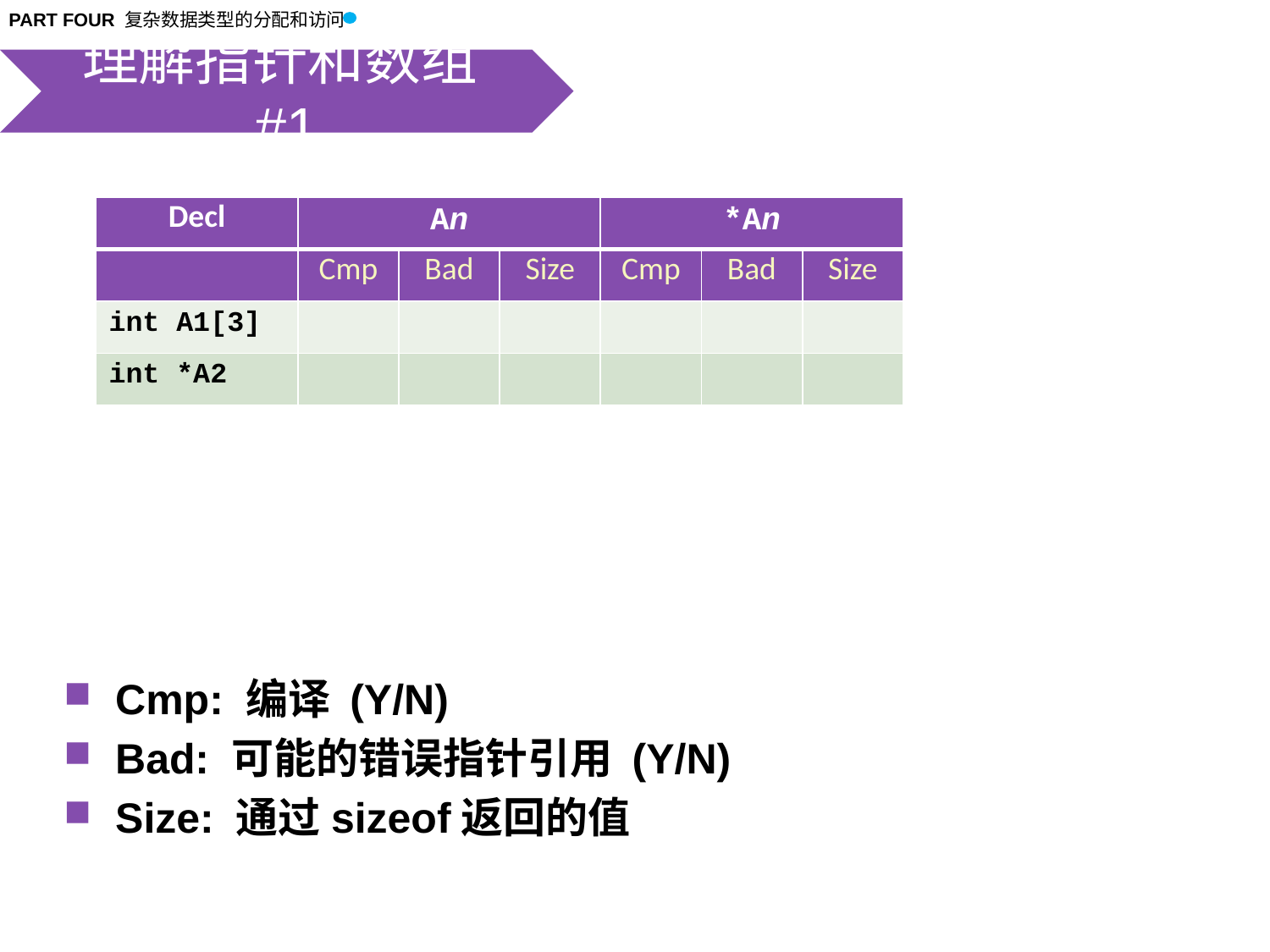

PART FOUR 复杂数据类型的分配和访问

理解指针和数组#1
| Decl | An |  |  | \*An |  |  |
| --- | --- | --- | --- | --- | --- | --- |
|  | Cmp | Bad | Size | Cmp | Bad | Size |
| int A1[3] |  |  |  |  |  |  |
| int \*A2 |  |  |  |  |  |  |
Cmp: 编译 (Y/N)
Bad: 可能的错误指针引用 (Y/N)
Size: 通过sizeof返回的值